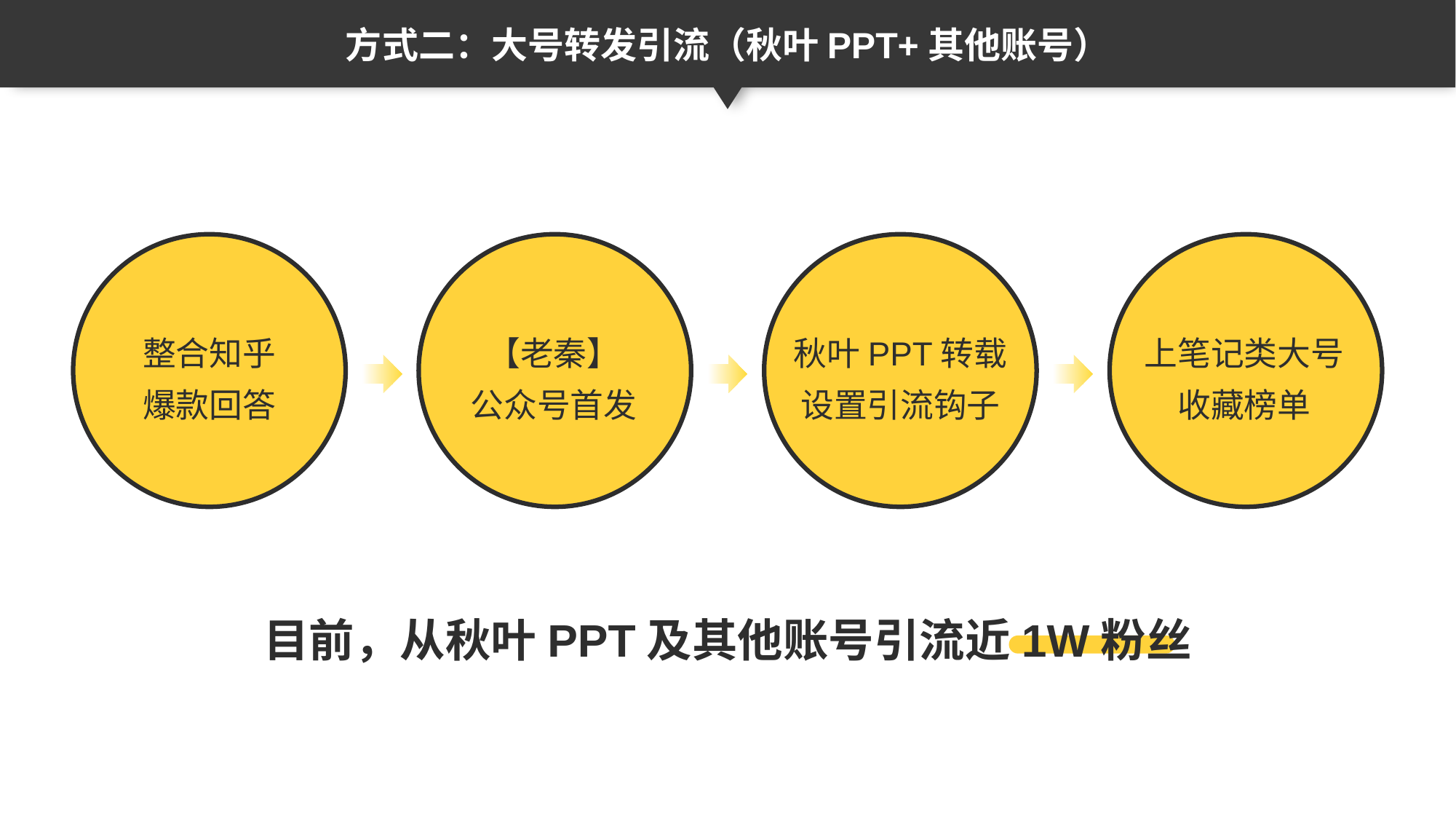

方式二：大号转发引流（秋叶PPT+其他账号）

整合知乎
爆款回答
【老秦】
公众号首发
秋叶PPT转载
设置引流钩子
上笔记类大号
收藏榜单

目前，从秋叶PPT及其他账号引流近1W粉丝